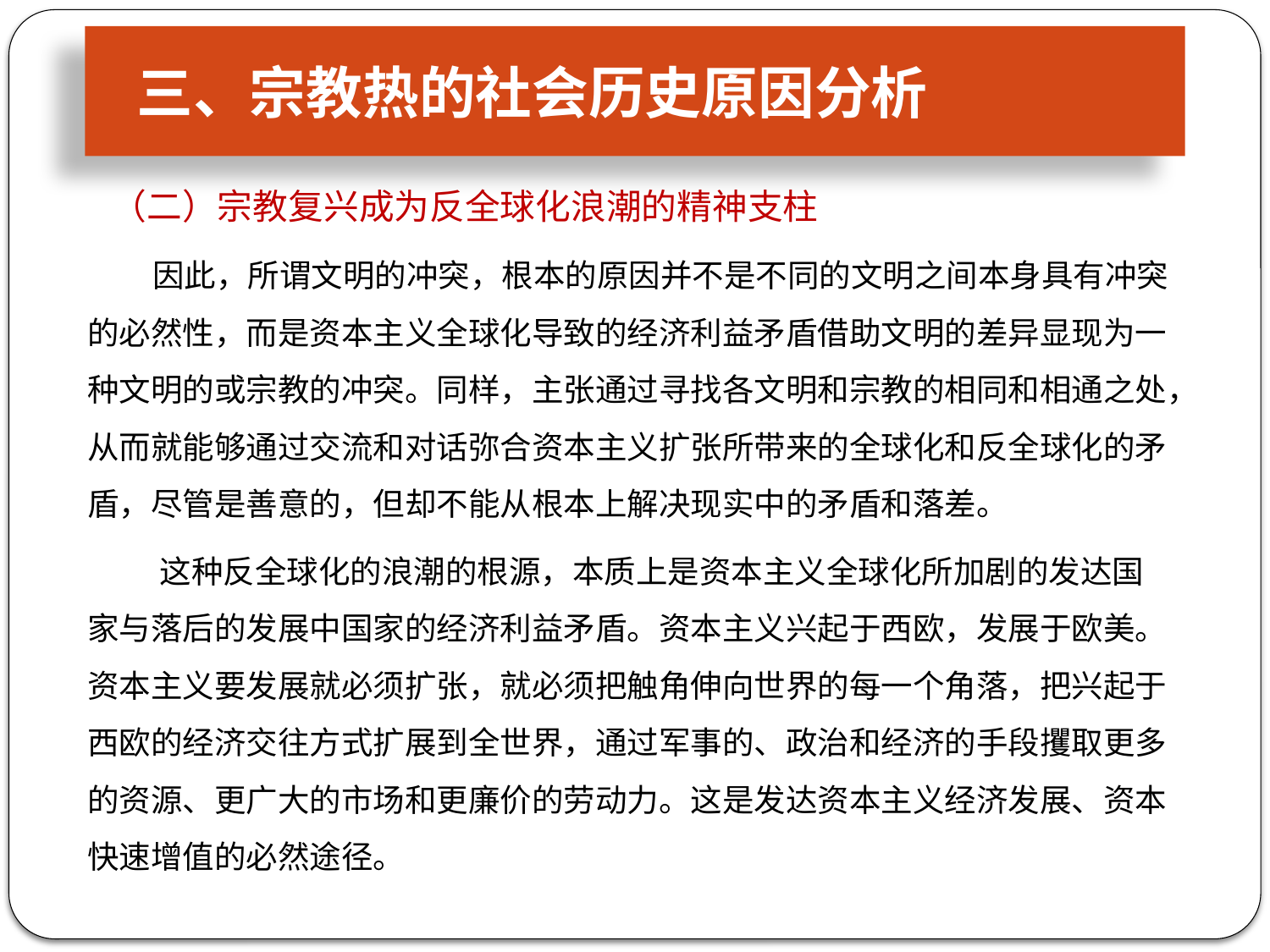

三、宗教热的社会历史原因分析
  （二）宗教复兴成为反全球化浪潮的精神支柱
        因此，所谓文明的冲突，根本的原因并不是不同的文明之间本身具有冲突的必然性，而是资本主义全球化导致的经济利益矛盾借助文明的差异显现为一种文明的或宗教的冲突。同样，主张通过寻找各文明和宗教的相同和相通之处，从而就能够通过交流和对话弥合资本主义扩张所带来的全球化和反全球化的矛盾，尽管是善意的，但却不能从根本上解决现实中的矛盾和落差。
         这种反全球化的浪潮的根源，本质上是资本主义全球化所加剧的发达国家与落后的发展中国家的经济利益矛盾。资本主义兴起于西欧，发展于欧美。资本主义要发展就必须扩张，就必须把触角伸向世界的每一个角落，把兴起于西欧的经济交往方式扩展到全世界，通过军事的、政治和经济的手段攫取更多的资源、更广大的市场和更廉价的劳动力。这是发达资本主义经济发展、资本快速增值的必然途径。